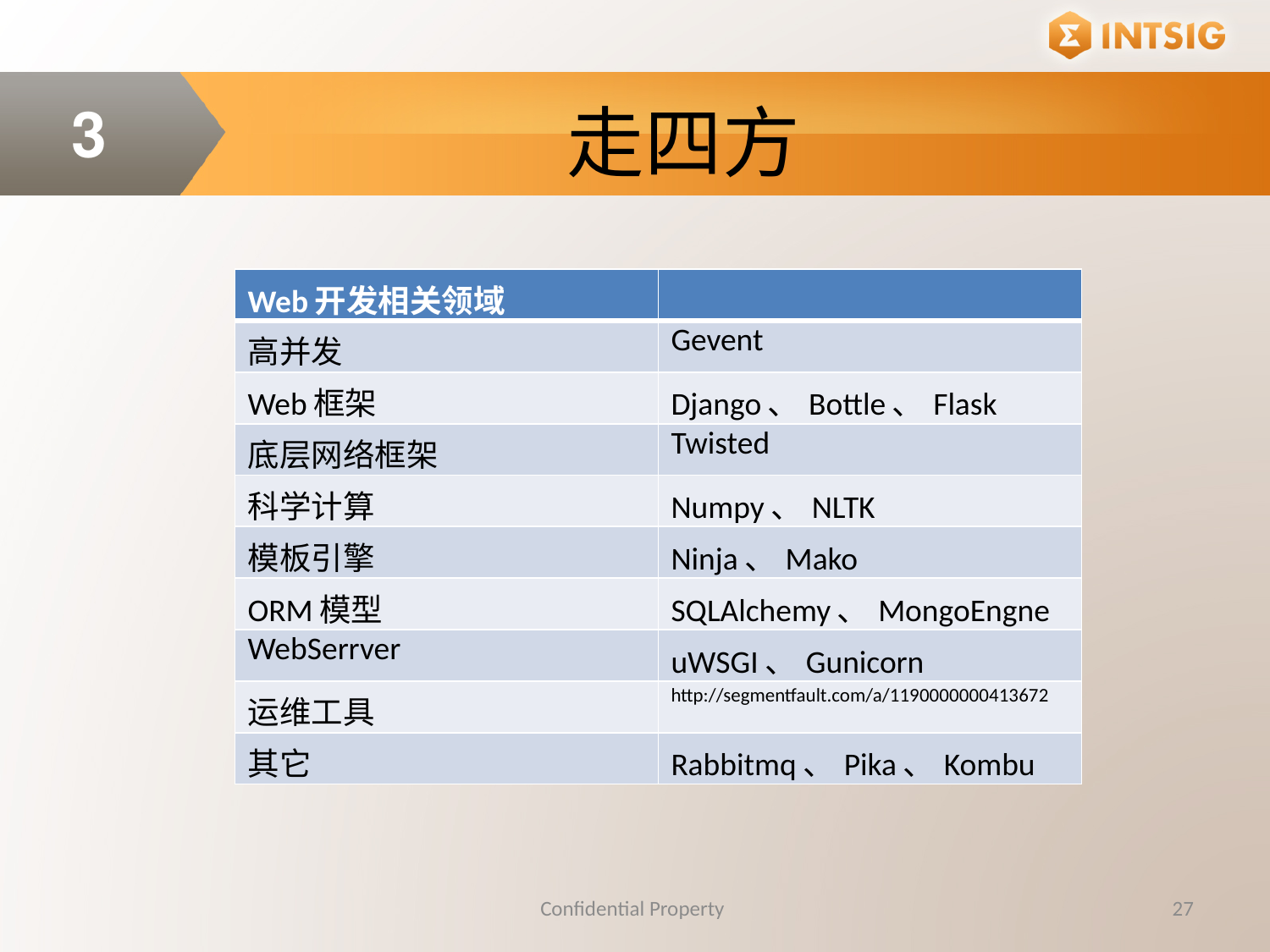

走四方
3
| Web开发相关领域 |  |
| --- | --- |
| 高并发 | Gevent |
| Web框架 | Django、Bottle、Flask |
| 底层网络框架 | Twisted |
| 科学计算 | Numpy、NLTK |
| 模板引擎 | Ninja、Mako |
| ORM模型 | SQLAlchemy、MongoEngne |
| WebSerrver | uWSGI、Gunicorn |
| 运维工具 | http://segmentfault.com/a/1190000000413672 |
| 其它 | Rabbitmq、Pika、Kombu |
Confidential Property
27